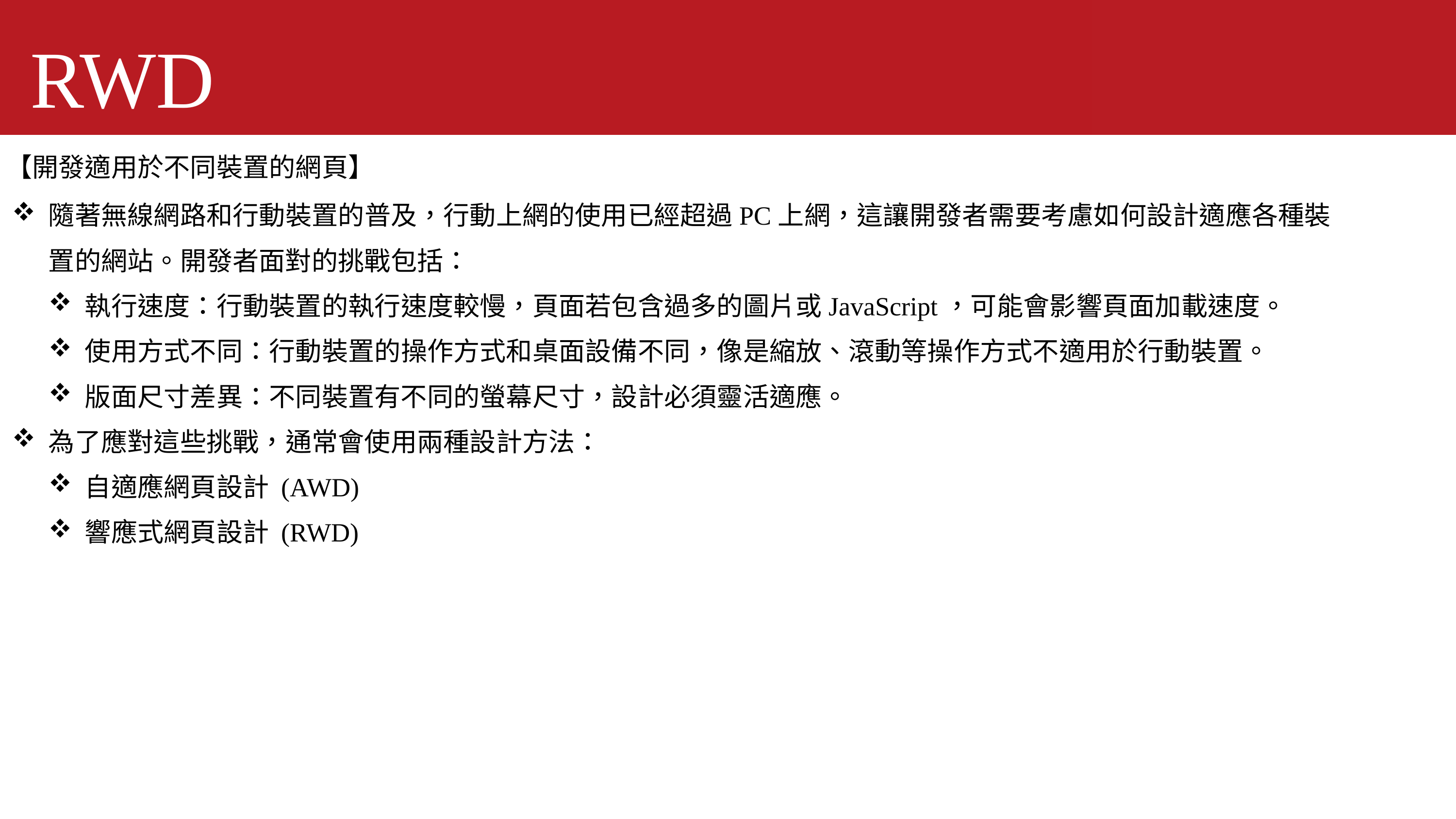

RWD
【開發適用於不同裝置的網頁】
隨著無線網路和行動裝置的普及，行動上網的使用已經超過PC上網，這讓開發者需要考慮如何設計適應各種裝置的網站。開發者面對的挑戰包括：
執行速度：行動裝置的執行速度較慢，頁面若包含過多的圖片或JavaScript，可能會影響頁面加載速度。
使用方式不同：行動裝置的操作方式和桌面設備不同，像是縮放、滾動等操作方式不適用於行動裝置。
版面尺寸差異：不同裝置有不同的螢幕尺寸，設計必須靈活適應。
為了應對這些挑戰，通常會使用兩種設計方法：
自適應網頁設計 (AWD)
響應式網頁設計 (RWD)